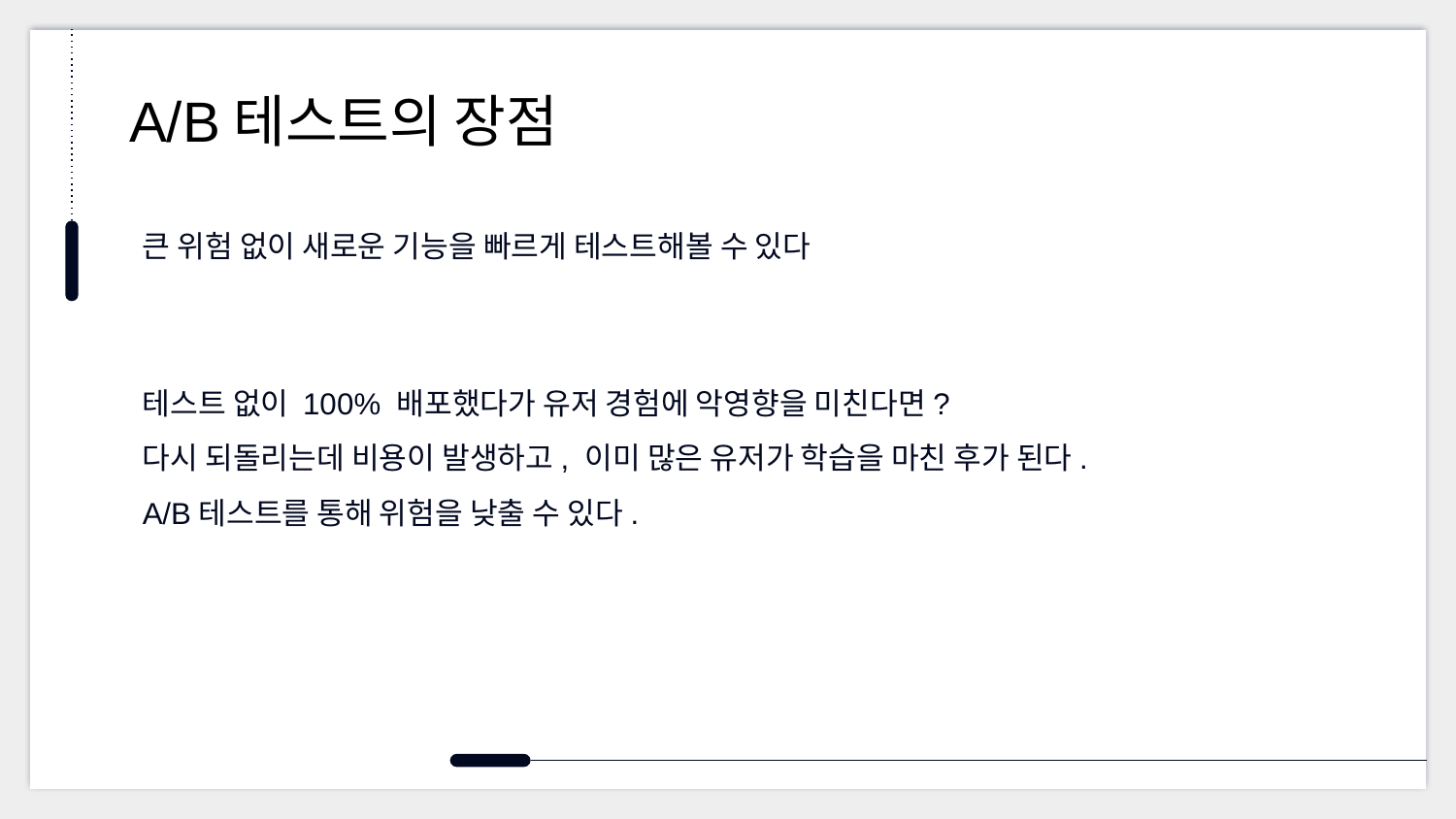

# A/B테스트의 장점
큰 위험 없이 새로운 기능을 빠르게 테스트해볼 수 있다

테스트 없이 100% 배포했다가 유저 경험에 악영향을 미친다면?
다시 되돌리는데 비용이 발생하고, 이미 많은 유저가 학습을 마친 후가 된다.
A/B테스트를 통해 위험을 낮출 수 있다.